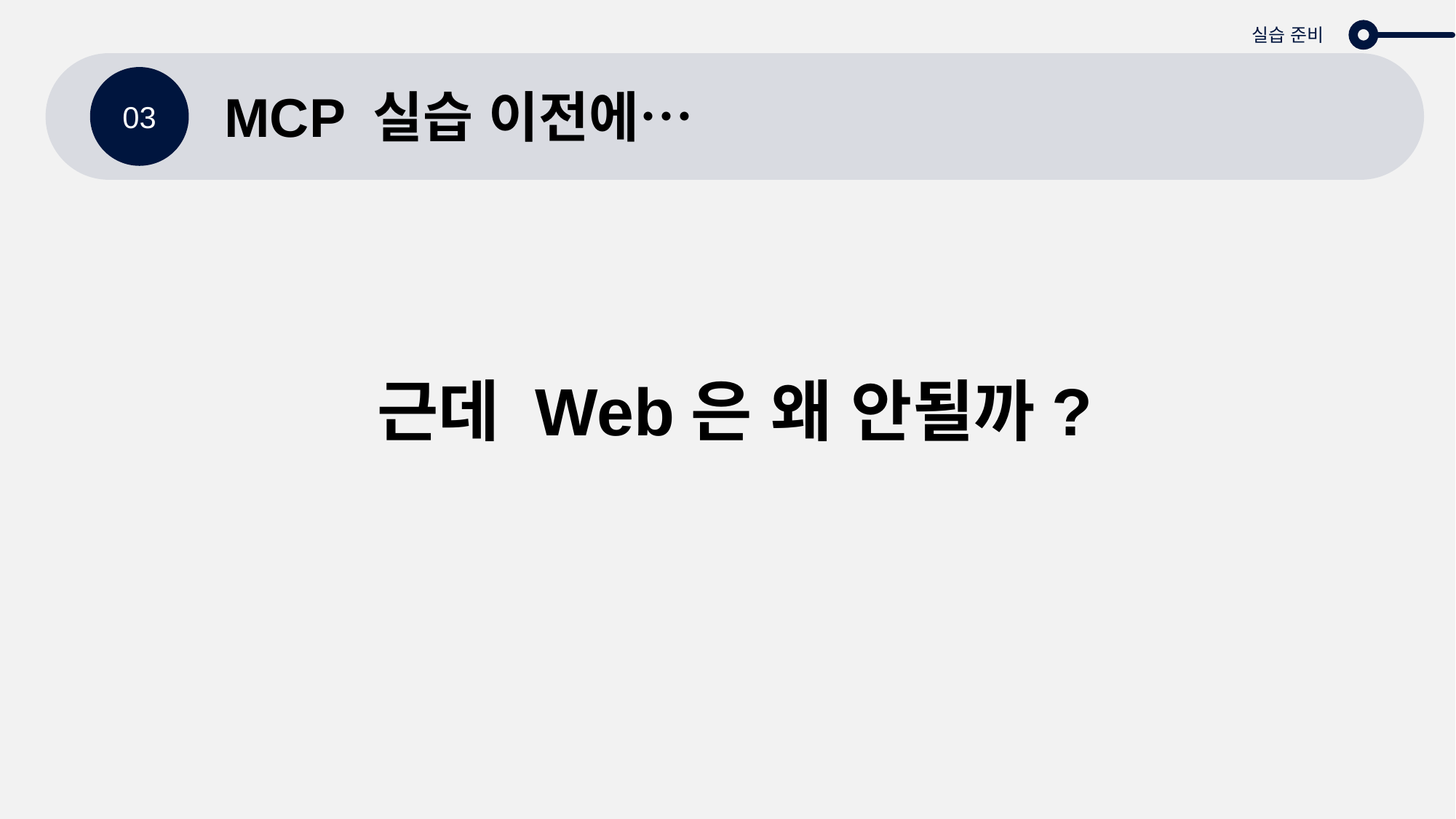

실습 준비

03
MCP 실습 이전에…
근데 Web은 왜 안될까?